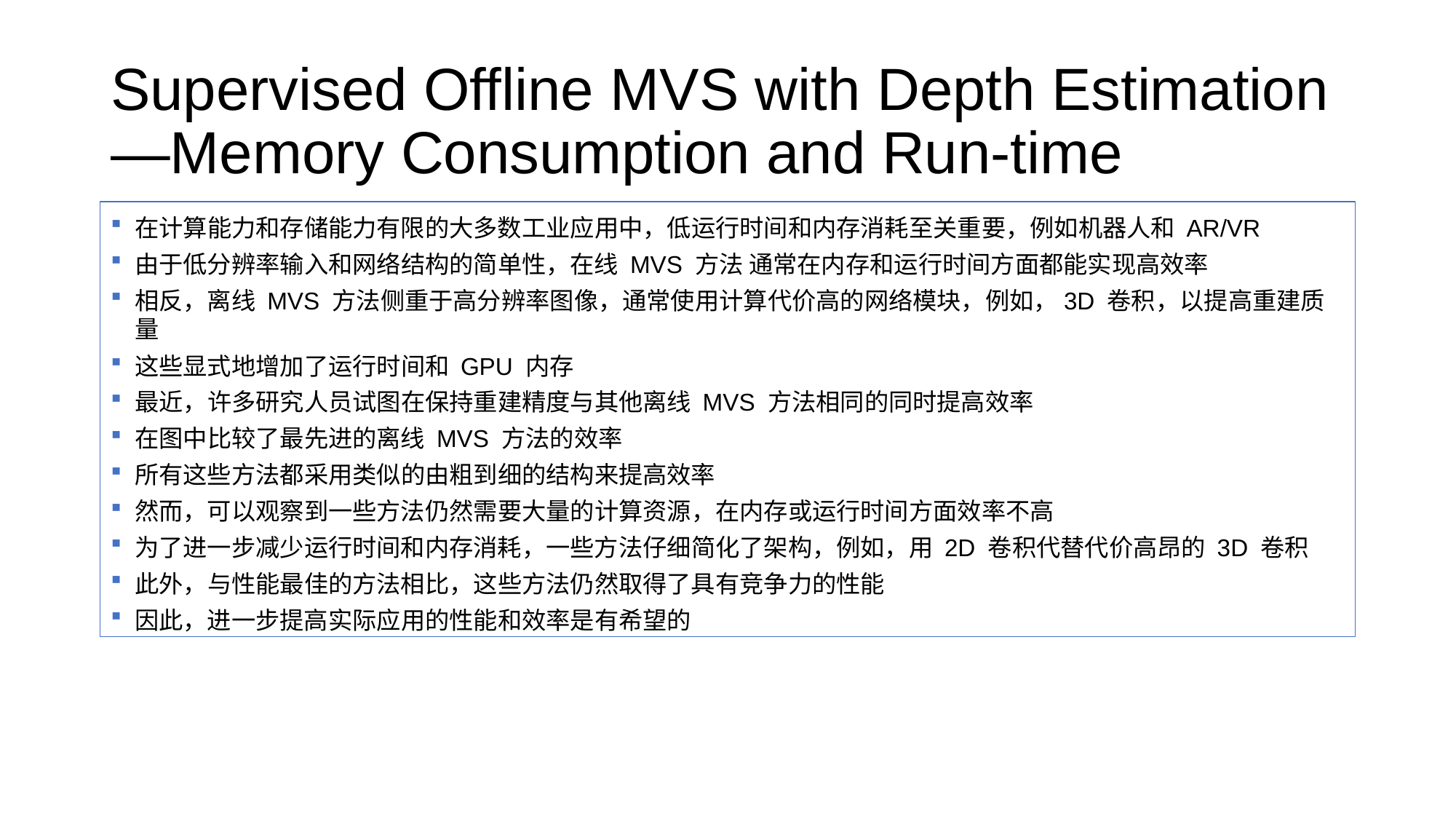

# Supervised Offline MVS with Depth Estimation —Memory Consumption and Run-time
在计算能力和存储能力有限的大多数工业应用中，低运行时间和内存消耗至关重要，例如机器人和 AR/VR
由于低分辨率输入和网络结构的简单性，在线 MVS 方法 通常在内存和运行时间方面都能实现高效率
相反，离线 MVS 方法侧重于高分辨率图像，通常使用计算代价高的网络模块，例如，3D 卷积，以提高重建质量
这些显式地增加了运行时间和 GPU 内存
最近，许多研究人员试图在保持重建精度与其他离线 MVS 方法相同的同时提高效率
在图中比较了最先进的离线 MVS 方法的效率
所有这些方法都采用类似的由粗到细的结构来提高效率
然而，可以观察到一些方法仍然需要大量的计算资源，在内存或运行时间方面效率不高
为了进一步减少运行时间和内存消耗，一些方法仔细简化了架构，例如，用 2D 卷积代替代价高昂的 3D 卷积
此外，与性能最佳的方法相比，这些方法仍然取得了具有竞争力的性能
因此，进一步提高实际应用的性能和效率是有希望的